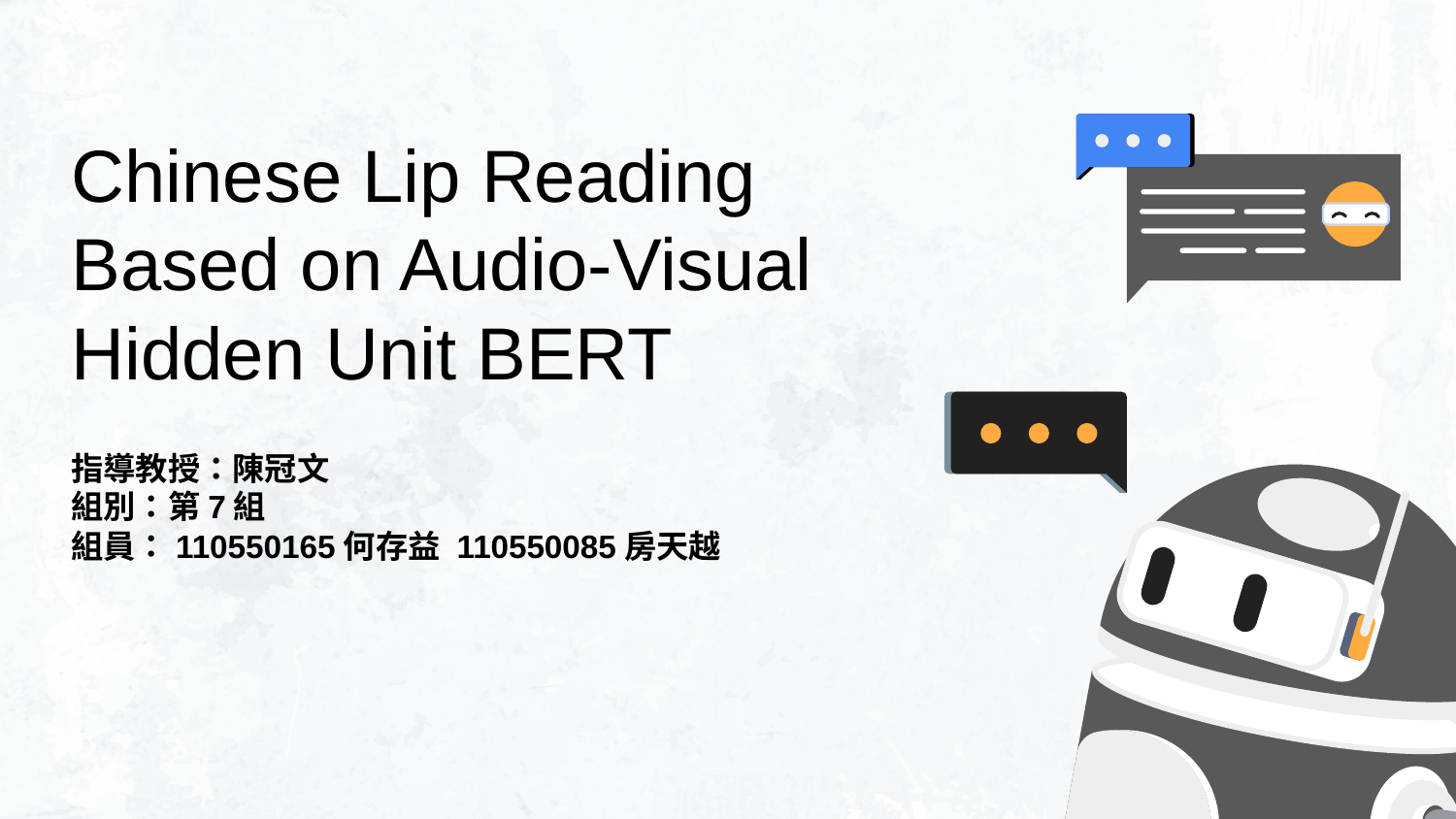

# Chinese Lip Reading
Based on Audio-Visual
Hidden Unit BERT

指導教授：陳冠文
組別：第7組
組員：110550165何存益 110550085房天越